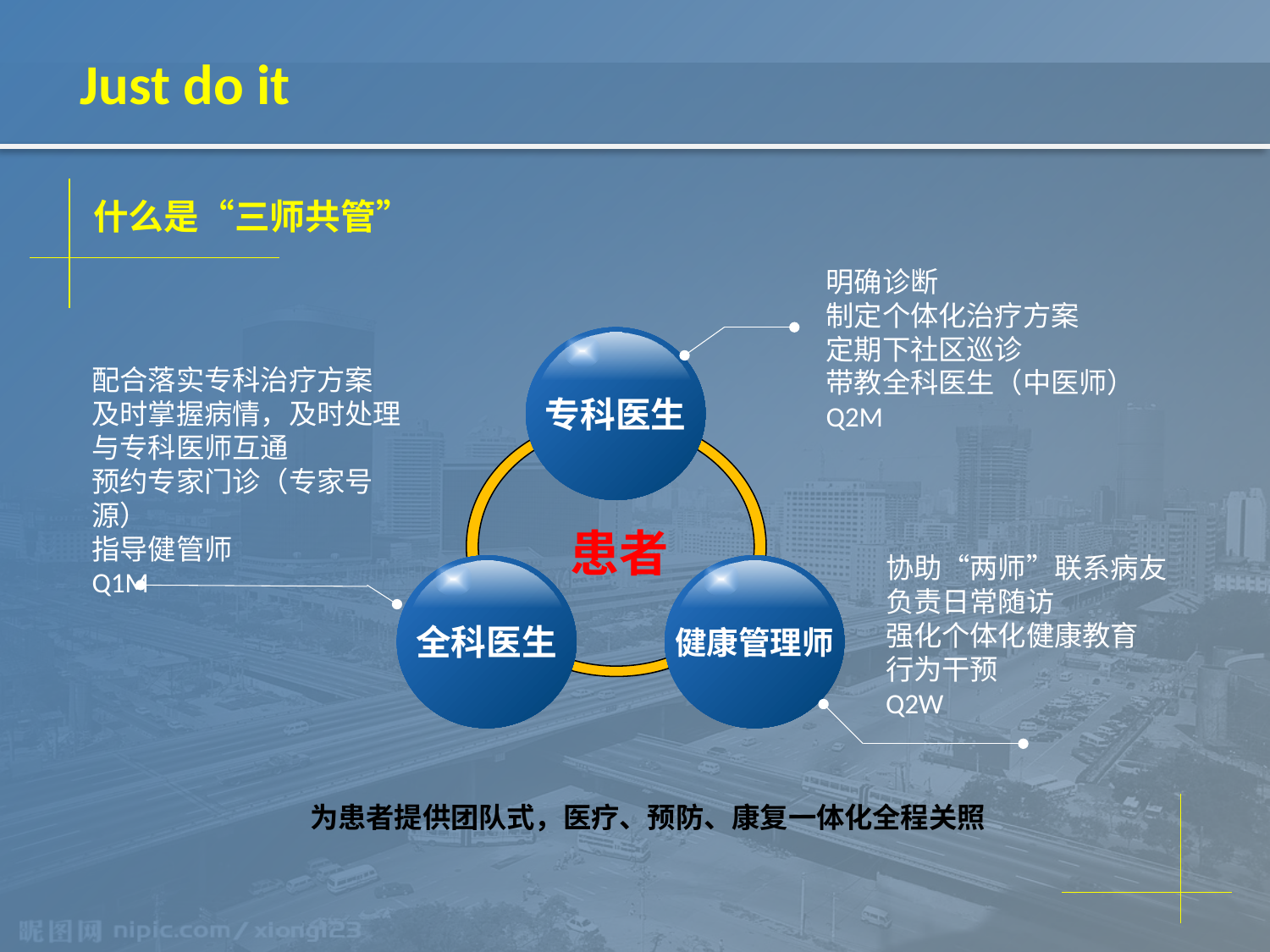

# Just do it
什么是“三师共管”
明确诊断
制定个体化治疗方案
定期下社区巡诊
带教全科医生（中医师）
Q2M
专科医生

配合落实专科治疗方案
及时掌握病情，及时处理
与专科医师互通
预约专家门诊（专家号源）
指导健管师
Q1M

患者
协助“两师”联系病友
负责日常随访
强化个体化健康教育
行为干预
Q2W
全科医生

健康管理师

为患者提供团队式，医疗、预防、康复一体化全程关照